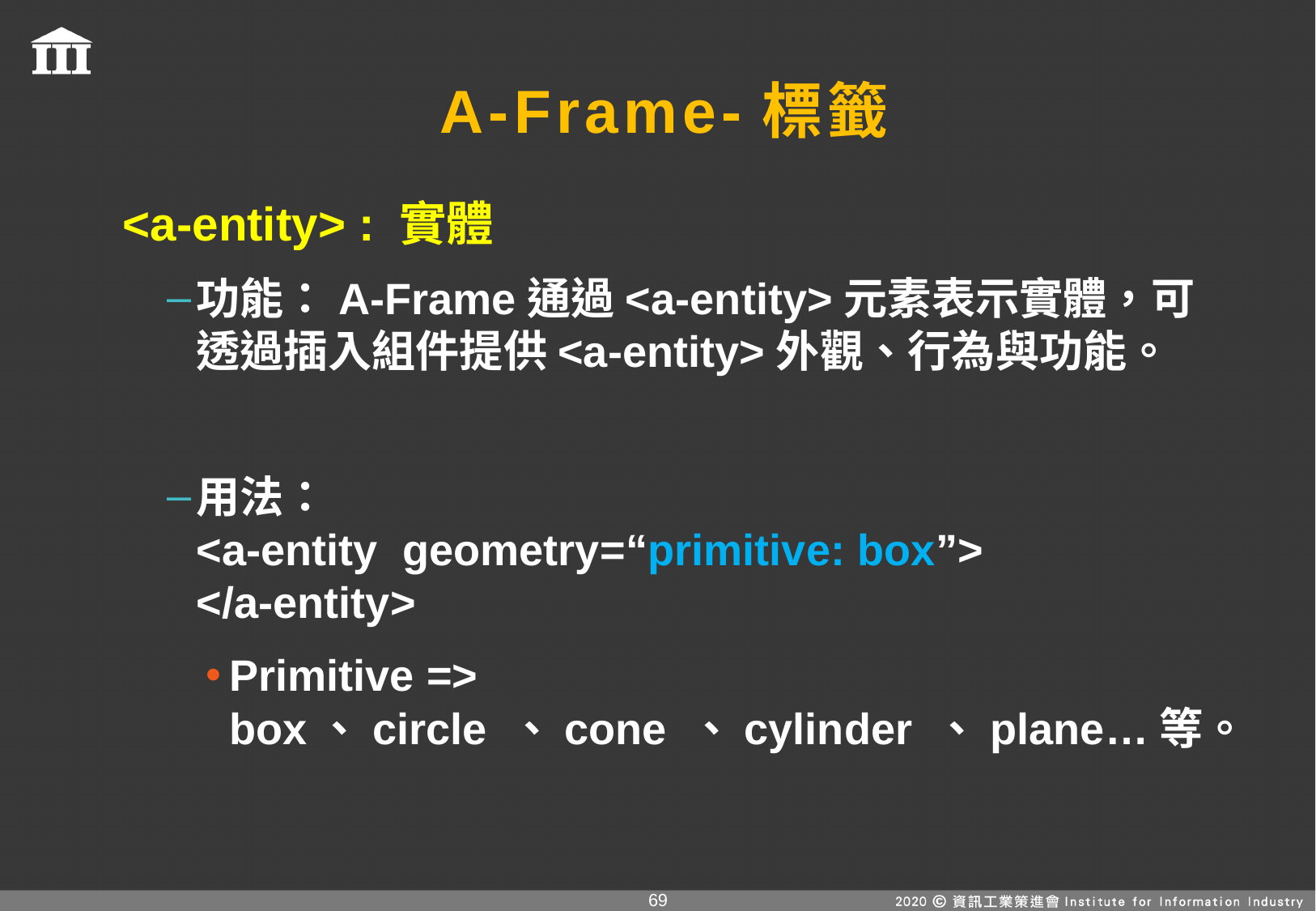

# A-Frame-標籤
<a-entity> : 實體
功能：A-Frame通過<a-entity>元素表示實體，可透過插入組件提供<a-entity>外觀、行為與功能。

用法：
<a-entity  geometry=“primitive: box”>
</a-entity>
Primitive => box、circle 、cone 、cylinder 、plane…等。
69